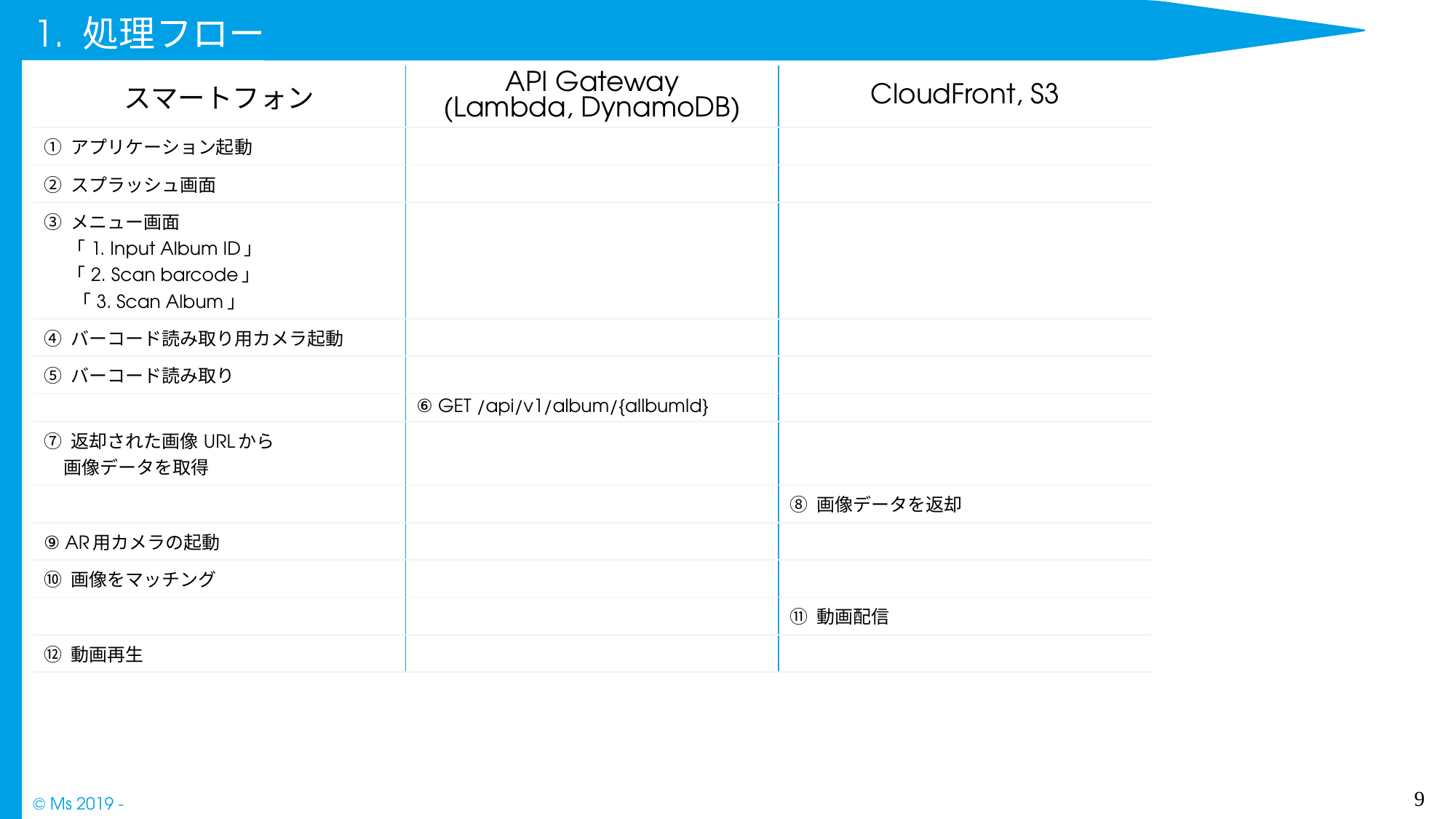

# 1. 処理フロー
| スマートフォン | API Gateway (Lambda, DynamoDB) | CloudFront, S3 |
| --- | --- | --- |
| ① アプリケーション起動 |  |  |
| ② スプラッシュ画面 |  |  |
| ③ メニュー画面 「1. Input Album ID」 「2. Scan barcode」 「3. Scan Album」 |  |  |
| ④ バーコード読み取り用カメラ起動 |  |  |
| ⑤ バーコード読み取り |  |  |
|  | ⑥ GET /api/v1/album/{allbumId} |  |
| ⑦ 返却された画像URLから 画像データを取得 |  |  |
|  |  | ⑧ 画像データを返却 |
| ⑨ AR用カメラの起動 |  |  |
| ⑩ 画像をマッチング |  |  |
|  |  | ⑪ 動画配信 |
| ⑫ 動画再生 |  |  |
9